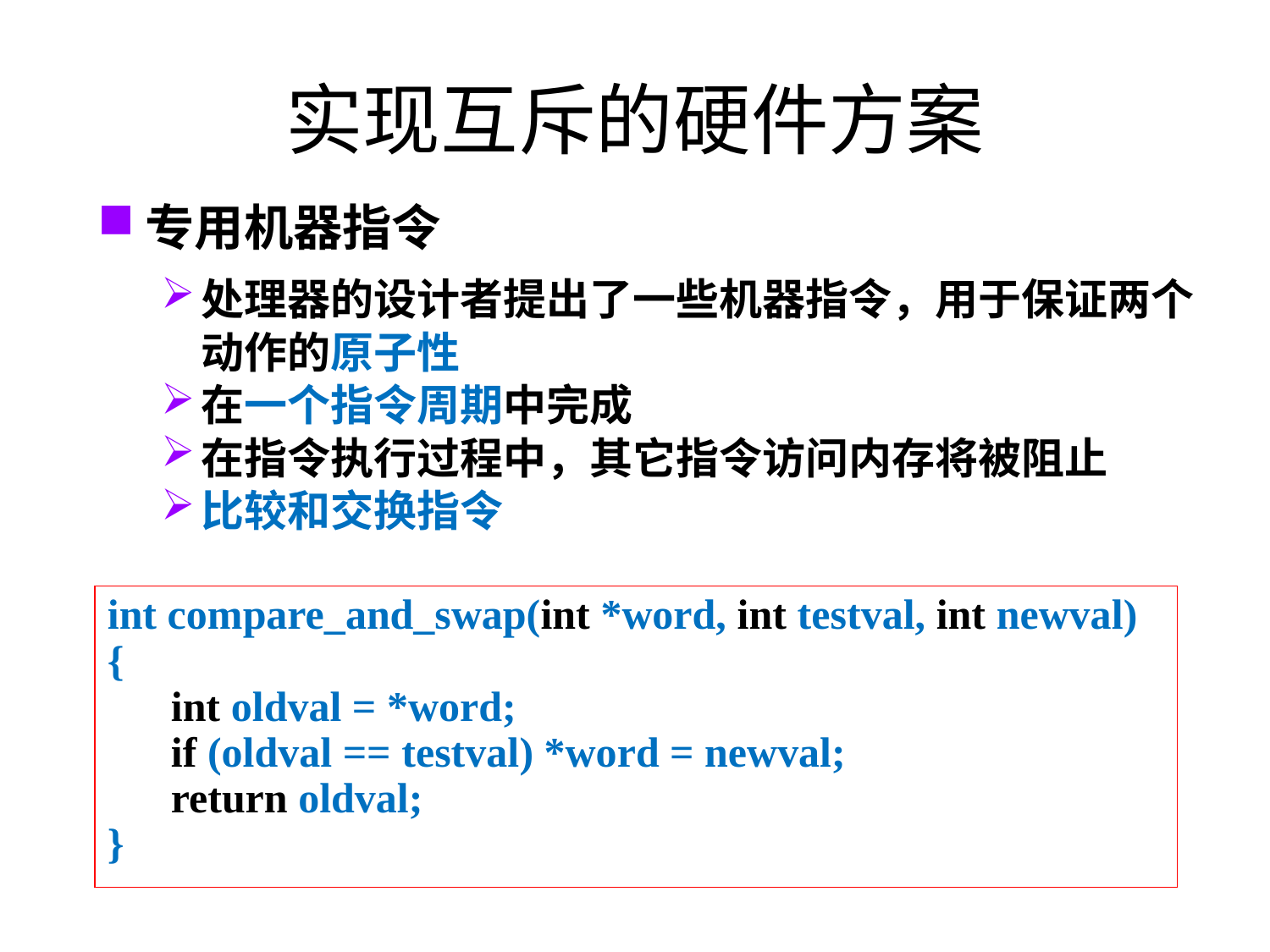

# 实现互斥的硬件方案
专用机器指令
处理器的设计者提出了一些机器指令，用于保证两个动作的原子性
在一个指令周期中完成
在指令执行过程中，其它指令访问内存将被阻止
比较和交换指令

int compare_and_swap(int *word, int testval, int newval)
{
      int oldval = *word;
      if (oldval == testval) *word = newval;
      return oldval;
}